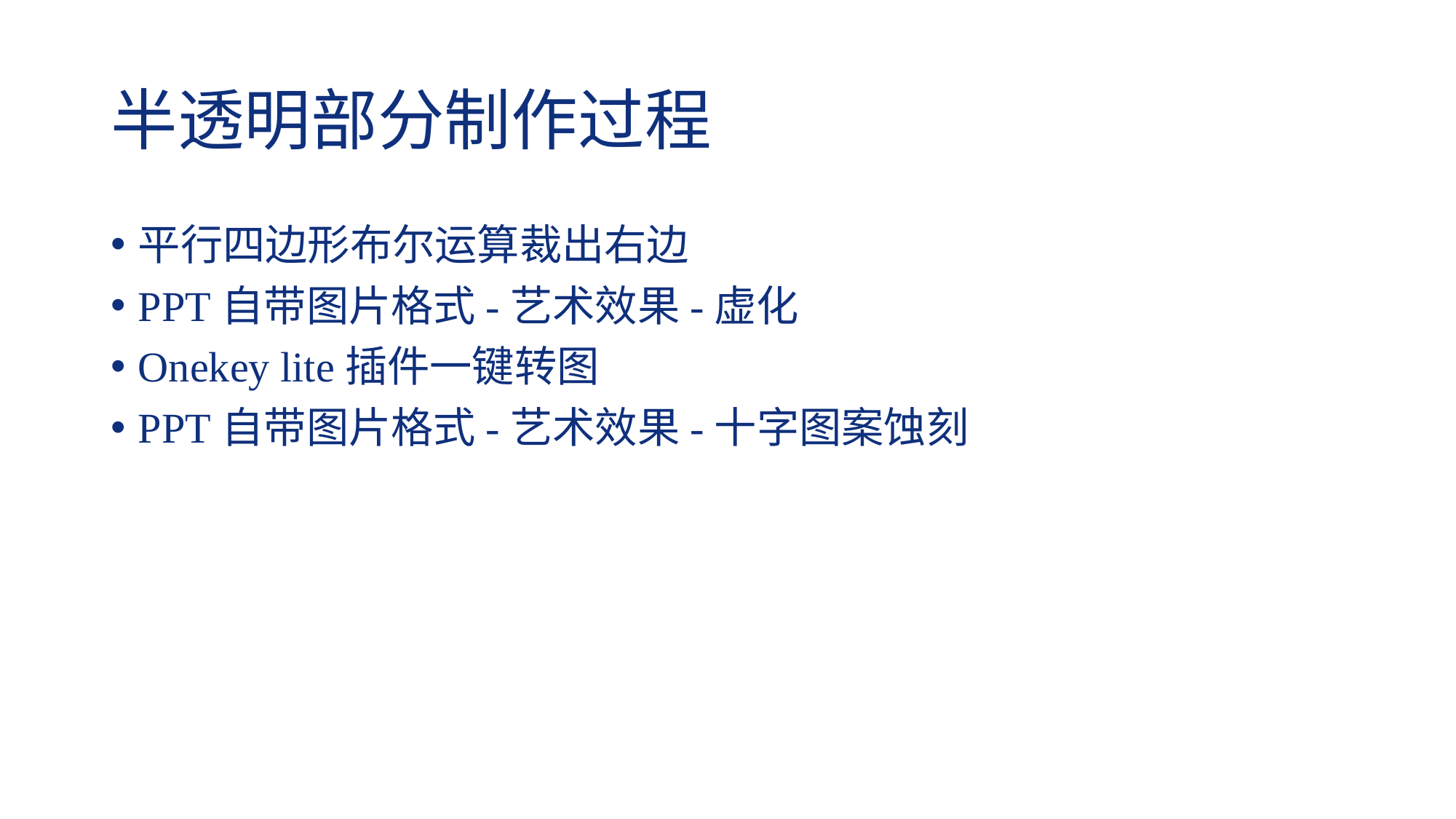

# 半透明部分制作过程
平行四边形布尔运算裁出右边
PPT自带图片格式-艺术效果-虚化
Onekey lite插件一键转图
PPT自带图片格式-艺术效果-十字图案蚀刻